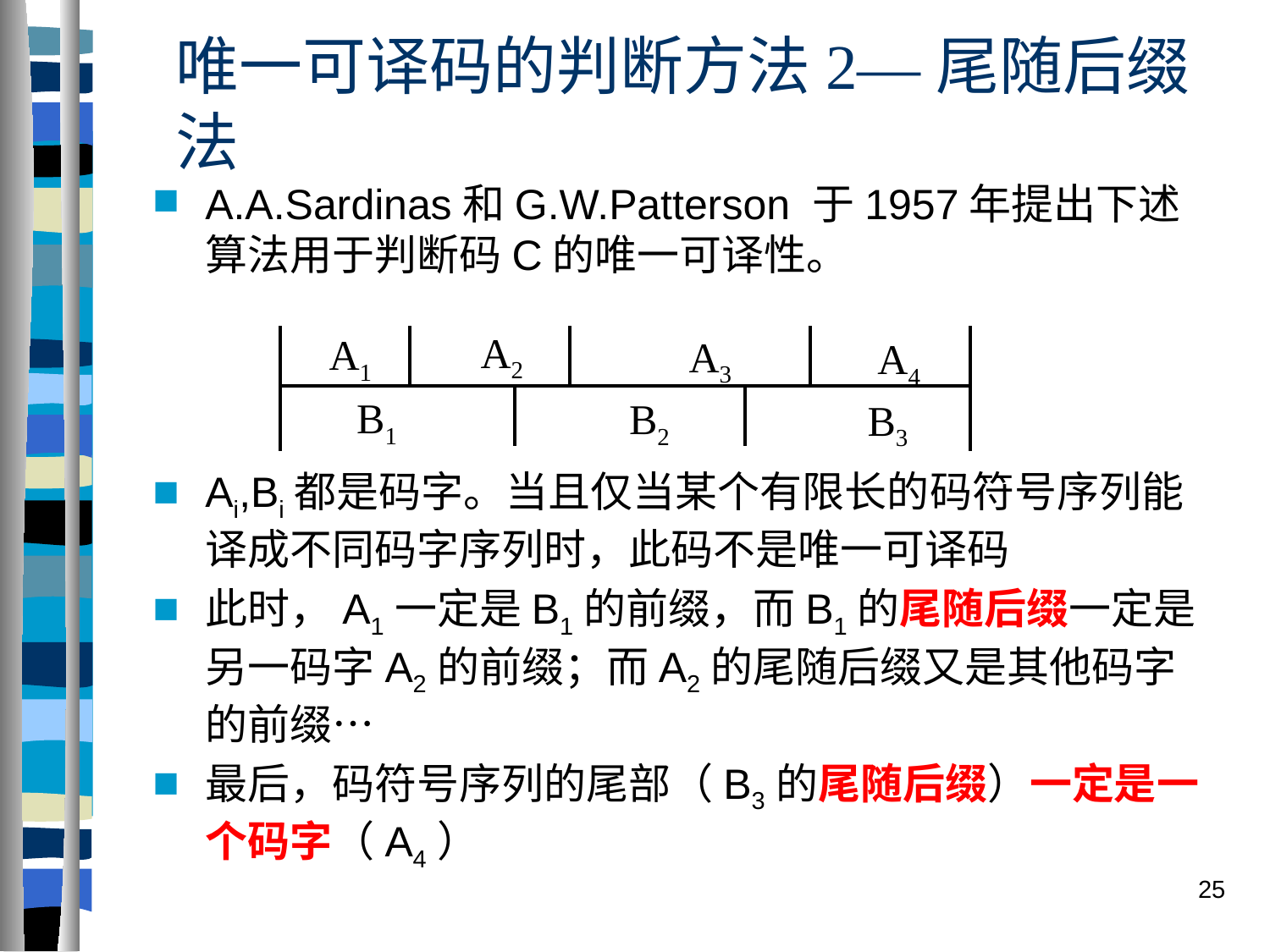

# 唯一可译码的判断方法2—尾随后缀法
A.A.Sardinas和G.W.Patterson 于1957年提出下述算法用于判断码C的唯一可译性。

Ai,Bi都是码字。当且仅当某个有限长的码符号序列能译成不同码字序列时，此码不是唯一可译码
此时，A1一定是B1的前缀，而B1的尾随后缀一定是另一码字A2的前缀；而A2的尾随后缀又是其他码字的前缀…
最后，码符号序列的尾部（B3的尾随后缀）一定是一个码字（A4）
A2
A1
A3
A4
B1
B2
B3
25